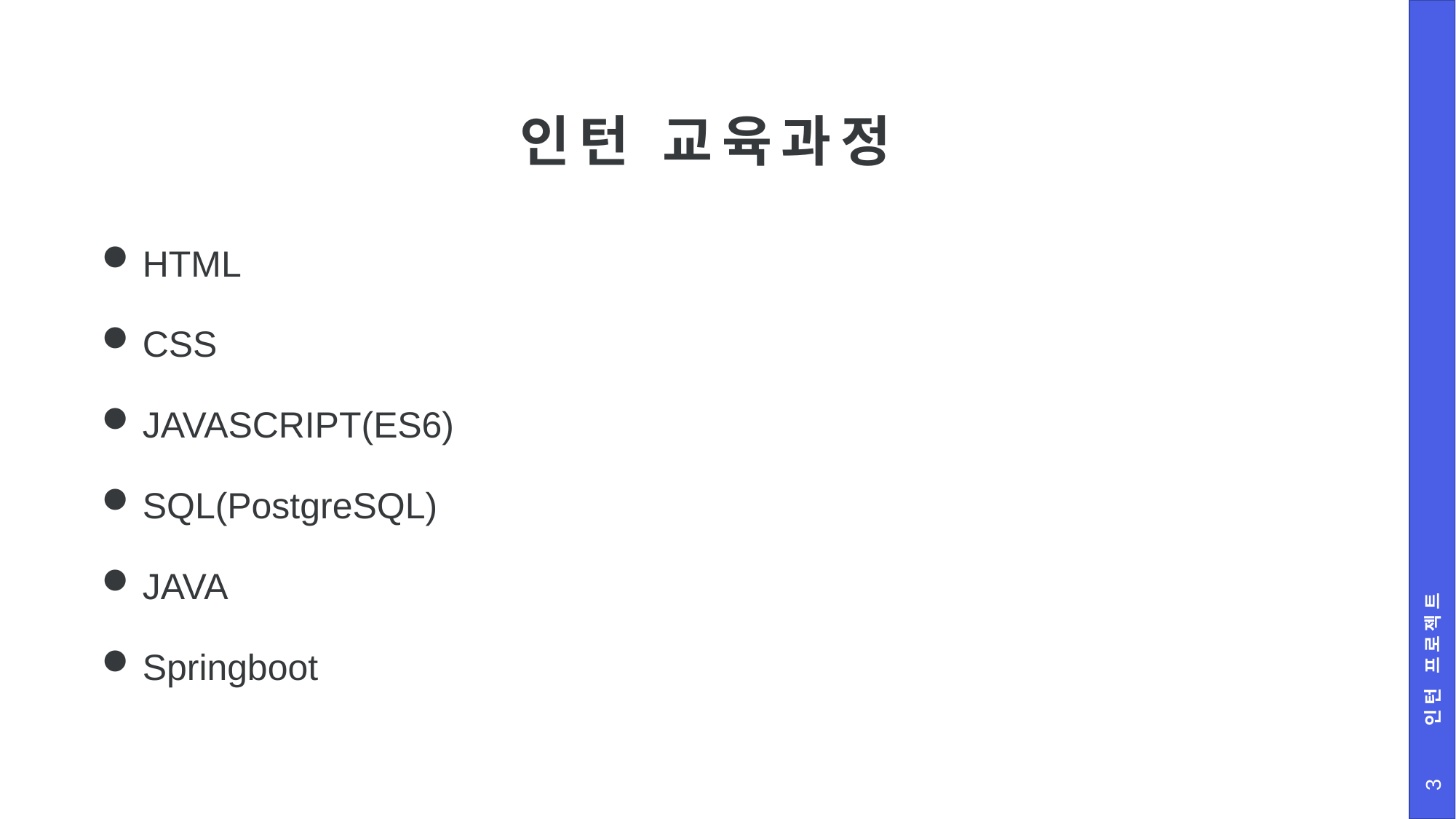

# 인턴 교육과정
HTML
CSS
JAVASCRIPT(ES6)
SQL(PostgreSQL)
JAVA
Springboot

인턴 프로젝트
3